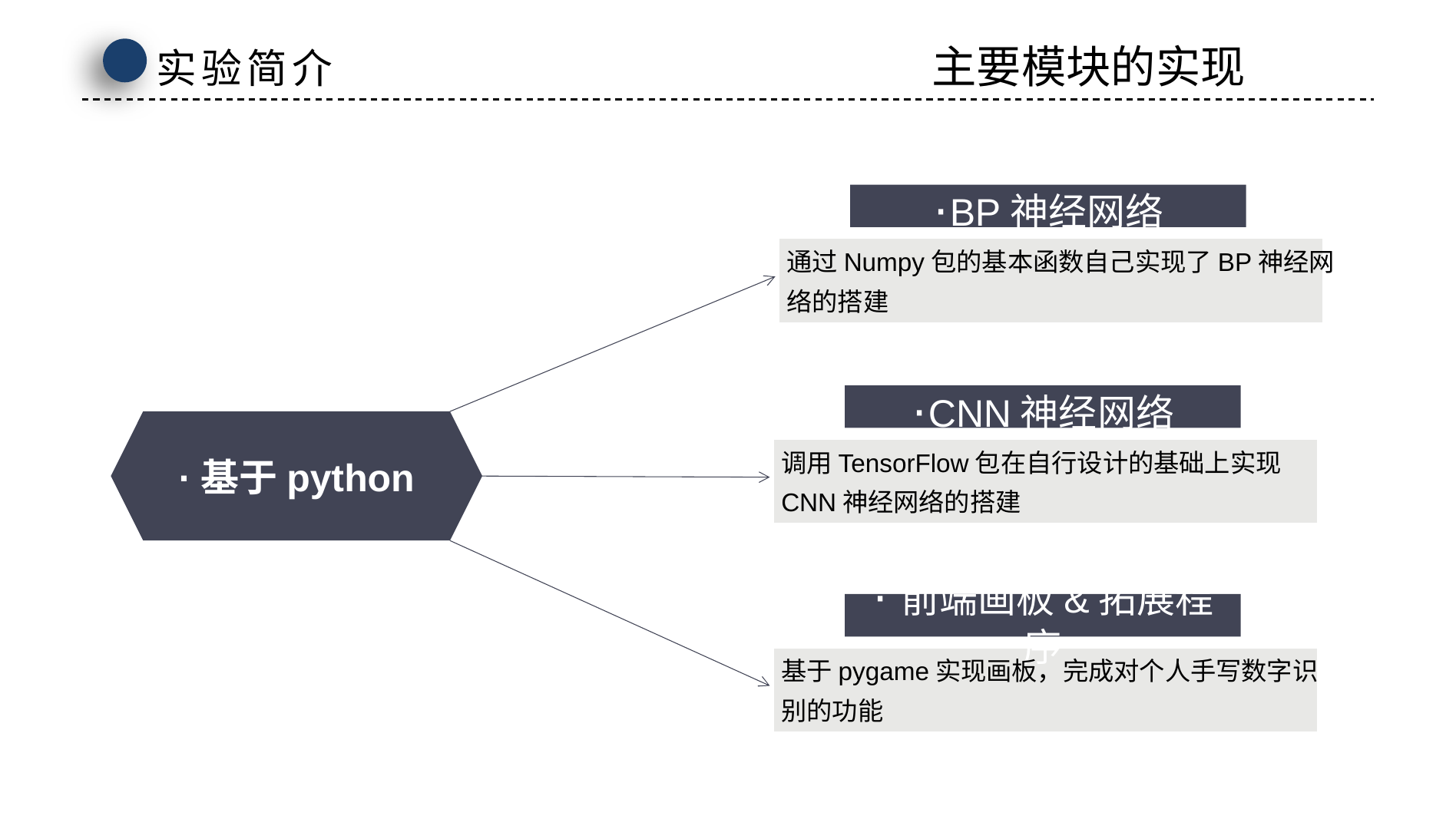

实验简介                                           主要模块的实现

·BP神经网络
通过Numpy包的基本函数自己实现了BP神经网络的搭建

·CNN神经网络
·基于python
调用TensorFlow包在自行设计的基础上实现CNN神经网络的搭建

·前端画板&拓展程序
基于pygame实现画板，完成对个人手写数字识别的功能